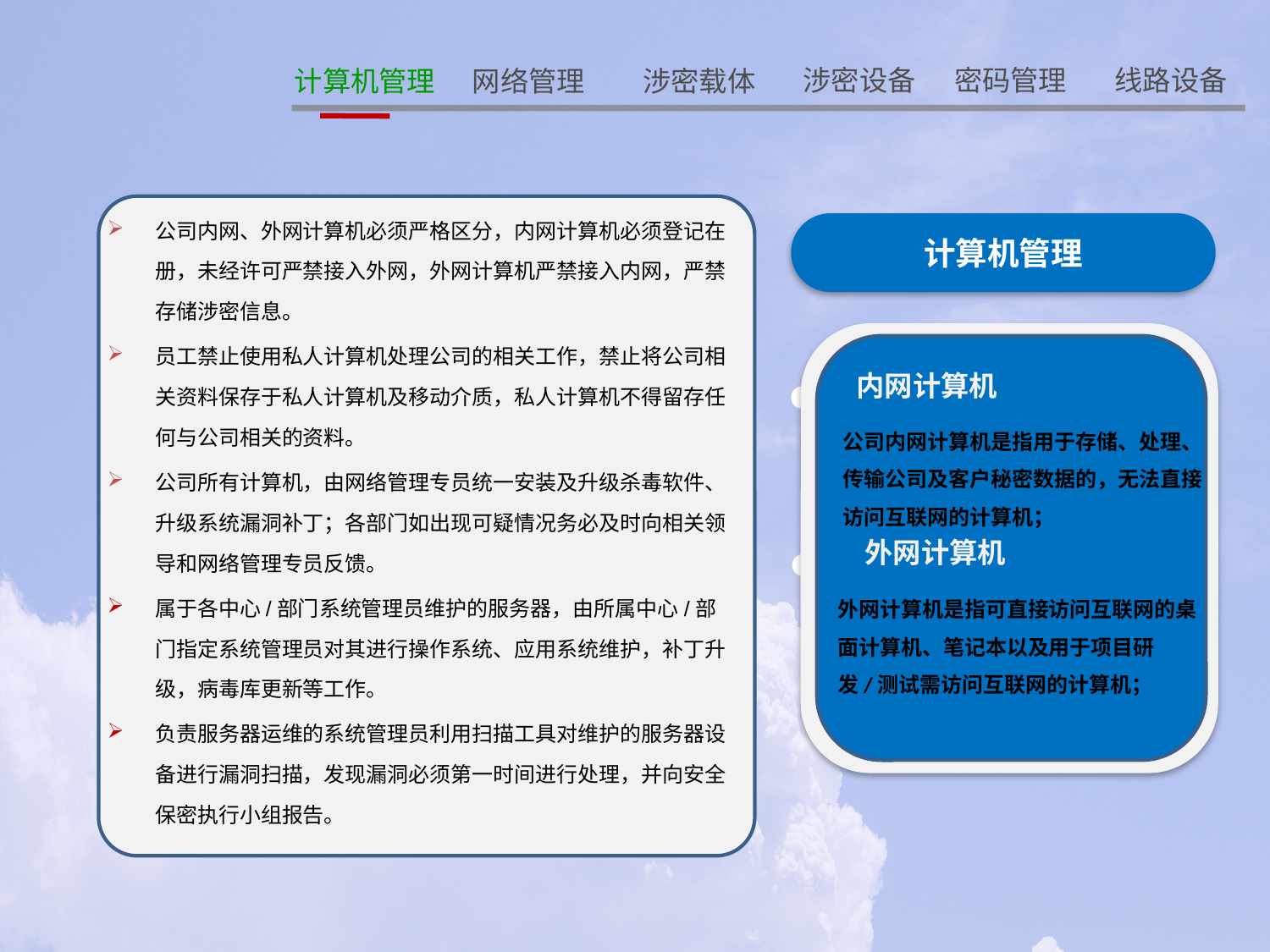

线路设备
涉密设备
密码管理
网络管理
计算机管理
涉密载体

公司内网、外网计算机必须严格区分，内网计算机必须登记在册，未经许可严禁接入外网，外网计算机严禁接入内网，严禁存储涉密信息。
员工禁止使用私人计算机处理公司的相关工作，禁止将公司相关资料保存于私人计算机及移动介质，私人计算机不得留存任何与公司相关的资料。
公司所有计算机，由网络管理专员统一安装及升级杀毒软件、升级系统漏洞补丁；各部门如出现可疑情况务必及时向相关领导和网络管理专员反馈。
属于各中心/部门系统管理员维护的服务器，由所属中心/部门指定系统管理员对其进行操作系统、应用系统维护，补丁升级，病毒库更新等工作。
负责服务器运维的系统管理员利用扫描工具对维护的服务器设备进行漏洞扫描，发现漏洞必须第一时间进行处理，并向安全保密执行小组报告。

计算机管理

用于存储传输公司机密信息的计算机；在客户现场研发的相关设备及计算机。

内网计算机
公司内网计算机是指用于存储、处理、传输公司及客户秘密数据的，无法直接访问互联网的计算机；

外网计算机
外网计算机是指可直接访问互联网的桌面计算机、笔记本以及用于项目研发/测试需访问互联网的计算机；